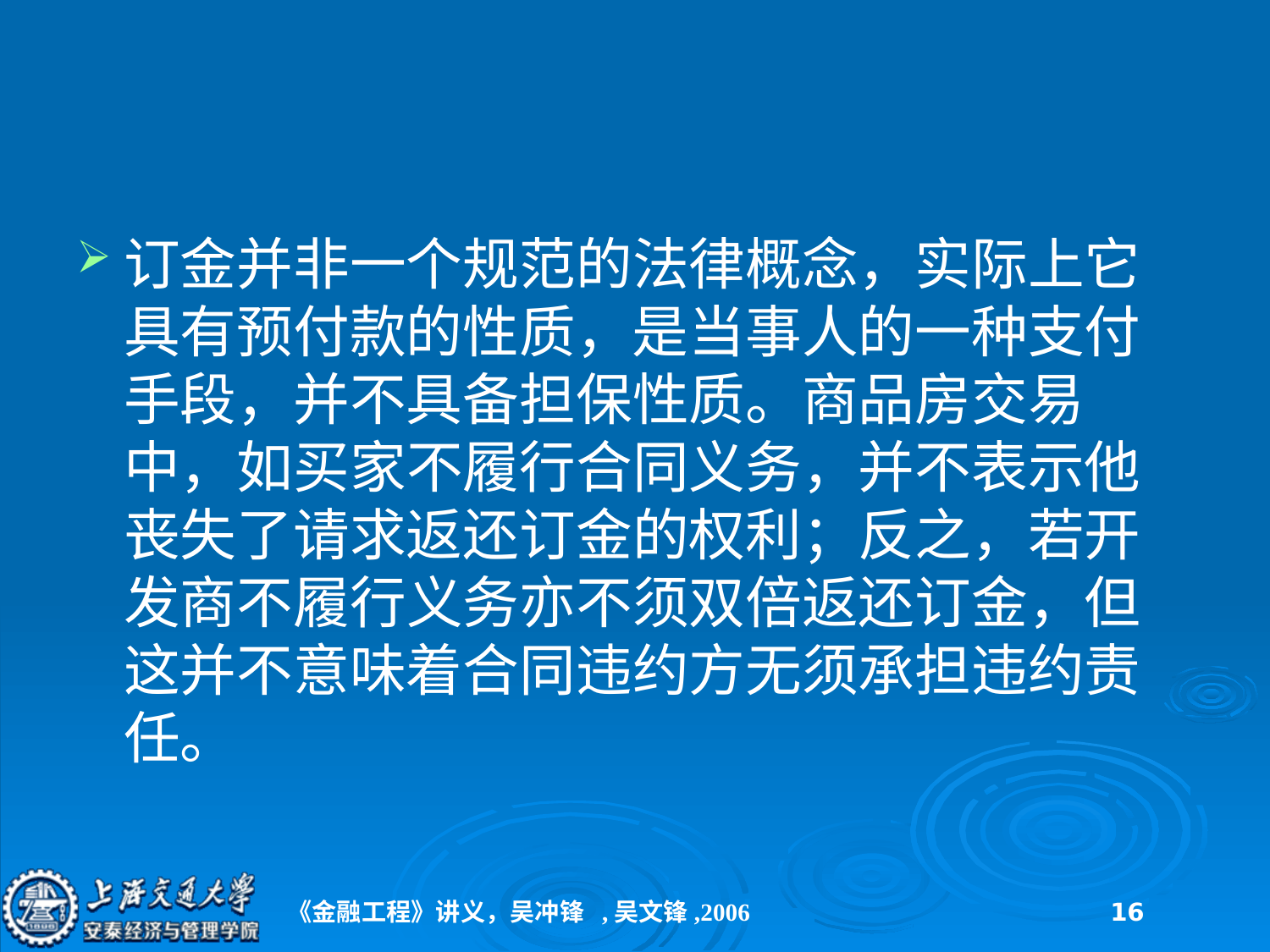

#
订金并非一个规范的法律概念，实际上它具有预付款的性质，是当事人的一种支付手段，并不具备担保性质。商品房交易中，如买家不履行合同义务，并不表示他丧失了请求返还订金的权利；反之，若开发商不履行义务亦不须双倍返还订金，但这并不意味着合同违约方无须承担违约责任。